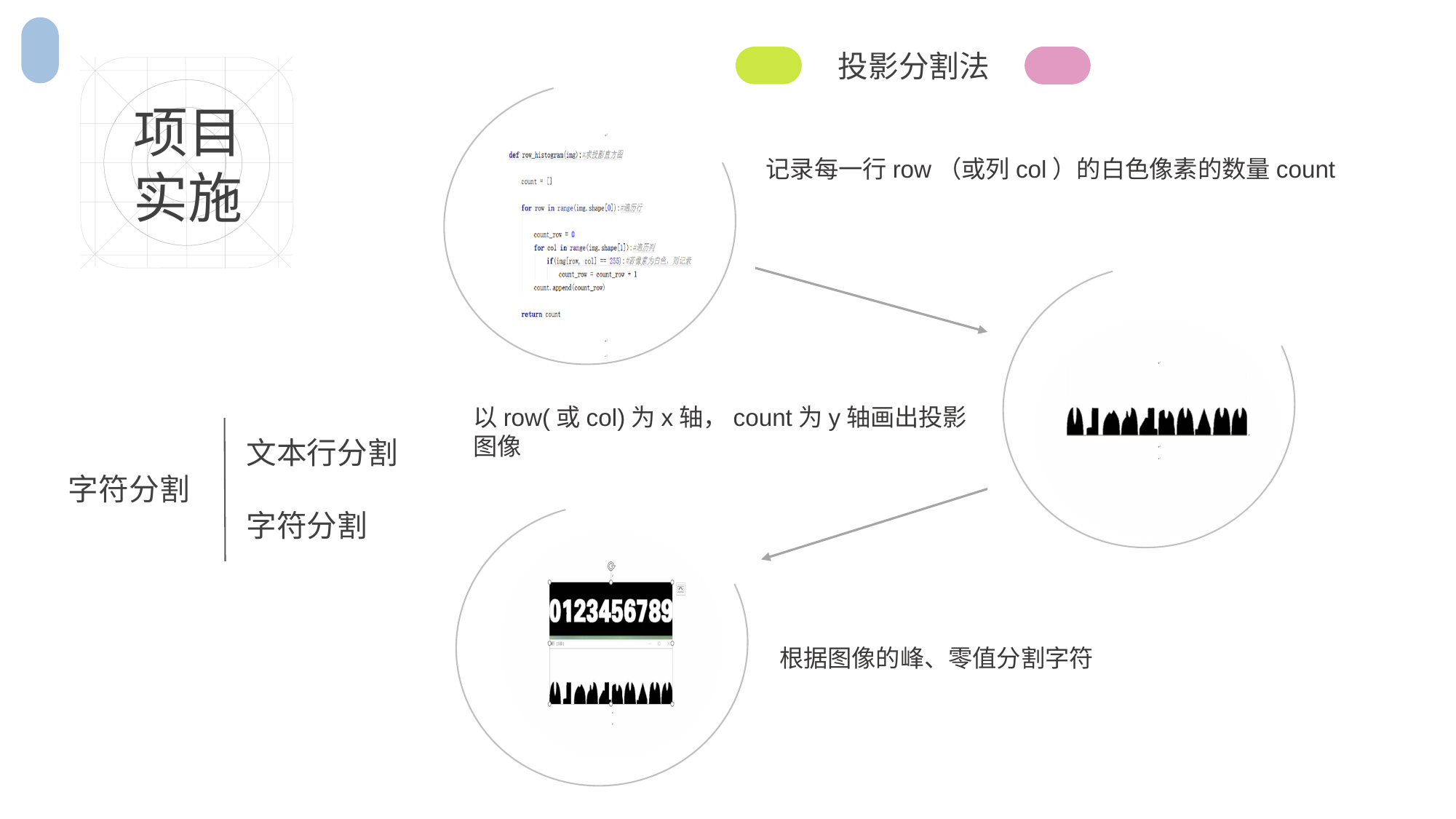

投影分割法

项目
实施

记录每一行row（或列col）的白色像素的数量count

以row(或col)为x轴，count为y轴画出投影图像
文本行分割

字符分割
字符分割

根据图像的峰、零值分割字符